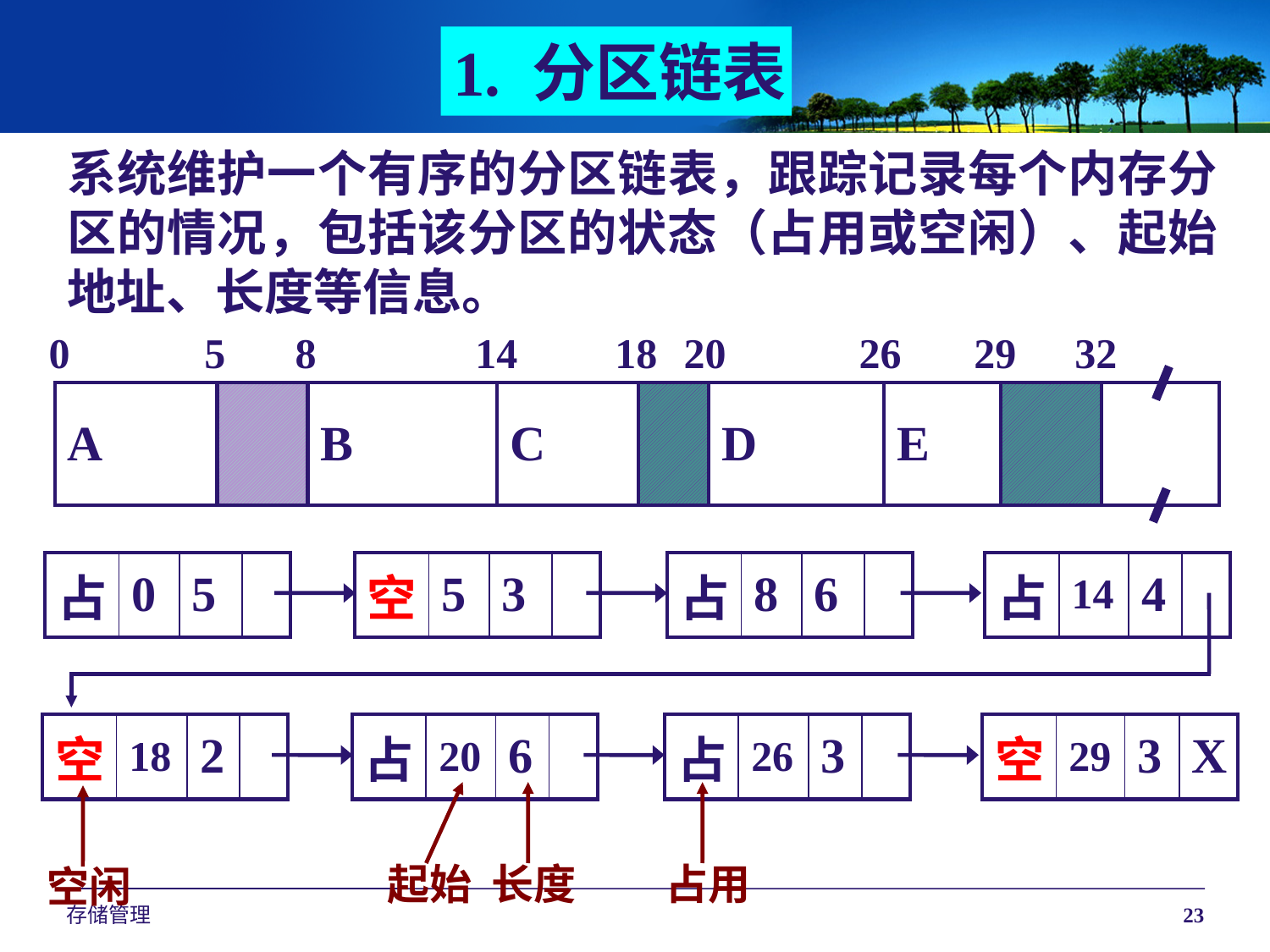

1. 分区链表
系统维护一个有序的分区链表，跟踪记录每个内存分区的情况，包括该分区的状态（占用或空闲）、起始地址、长度等信息。
0
5
8
14
18
20
26
29
32

| A |  | B | C |  | D | E |  |  |
| --- | --- | --- | --- | --- | --- | --- | --- | --- |

| 占 | 0 | 5 |  |
| --- | --- | --- | --- |
| 空 | 5 | 3 |  |
| --- | --- | --- | --- |
| 占 | 8 | 6 |  |
| --- | --- | --- | --- |
| 占 | 14 | 4 |  |
| --- | --- | --- | --- |

| 空 | 18 | 2 |  |
| --- | --- | --- | --- |
| 占 | 20 | 6 |  |
| --- | --- | --- | --- |
| 占 | 26 | 3 |  |
| --- | --- | --- | --- |
| 空 | 29 | 3 | X |
| --- | --- | --- | --- |

长度
占用
起始
空闲
存储管理
23